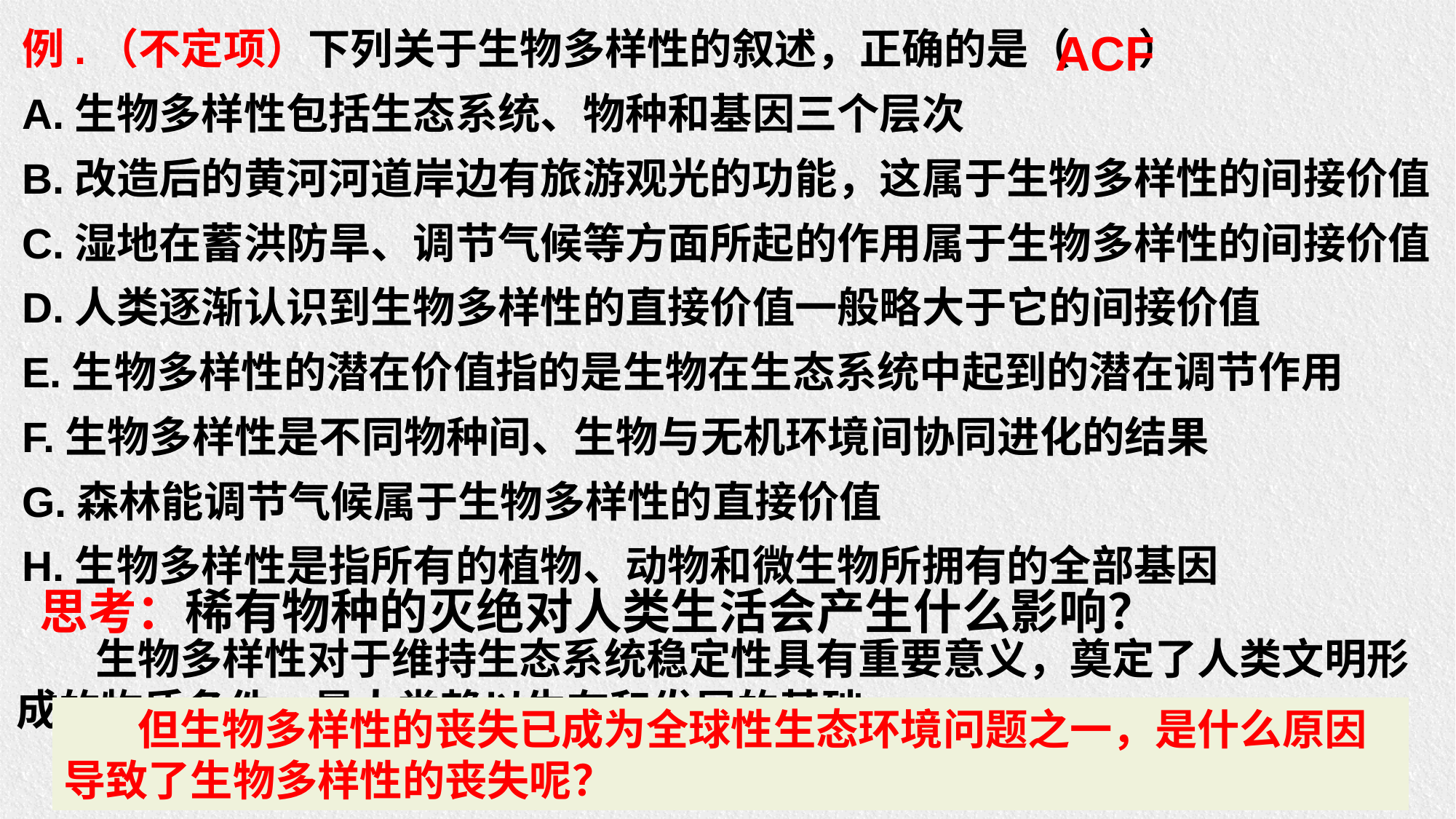

例.（不定项）下列关于生物多样性的叙述，正确的是（       ）
A.生物多样性包括生态系统、物种和基因三个层次
B.改造后的黄河河道岸边有旅游观光的功能，这属于生物多样性的间接价值
C.湿地在蓄洪防旱、调节气候等方面所起的作用属于生物多样性的间接价值
D.人类逐渐认识到生物多样性的直接价值一般略大于它的间接价值
E.生物多样性的潜在价值指的是生物在生态系统中起到的潜在调节作用
F.生物多样性是不同物种间、生物与无机环境间协同进化的结果
G.森林能调节气候属于生物多样性的直接价值
H.生物多样性是指所有的植物、动物和微生物所拥有的全部基因
ACF
思考：稀有物种的灭绝对人类生活会产生什么影响？
　　生物多样性对于维持生态系统稳定性具有重要意义，奠定了人类文明形成的物质条件，是人类赖以生存和发展的基础。
           但生物多样性的丧失已成为全球性生态环境问题之一，是什么原因导致了生物多样性的丧失呢？
主要从间接价值和潜在价值方面回答